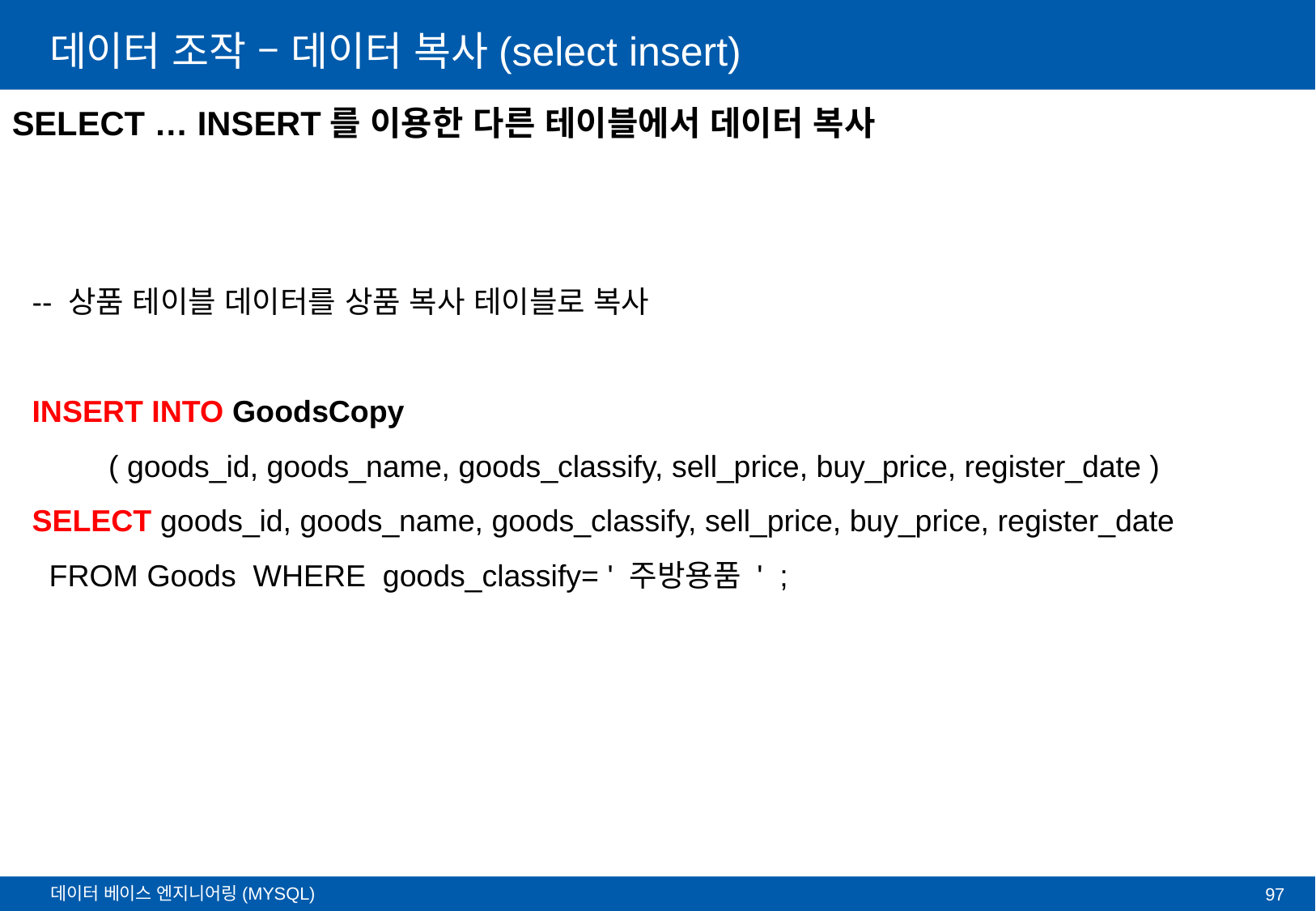

# 데이터 조작 – 데이터 복사(select insert)
SELECT … INSERT를 이용한 다른 테이블에서 데이터 복사
-- 상품 테이블 데이터를 상품 복사 테이블로 복사

INSERT INTO GoodsCopy
         ( goods_id, goods_name, goods_classify, sell_price, buy_price, register_date )
SELECT goods_id, goods_name, goods_classify, sell_price, buy_price, register_date
  FROM Goods  WHERE  goods_classify= ' 주방용품 '  ;
97